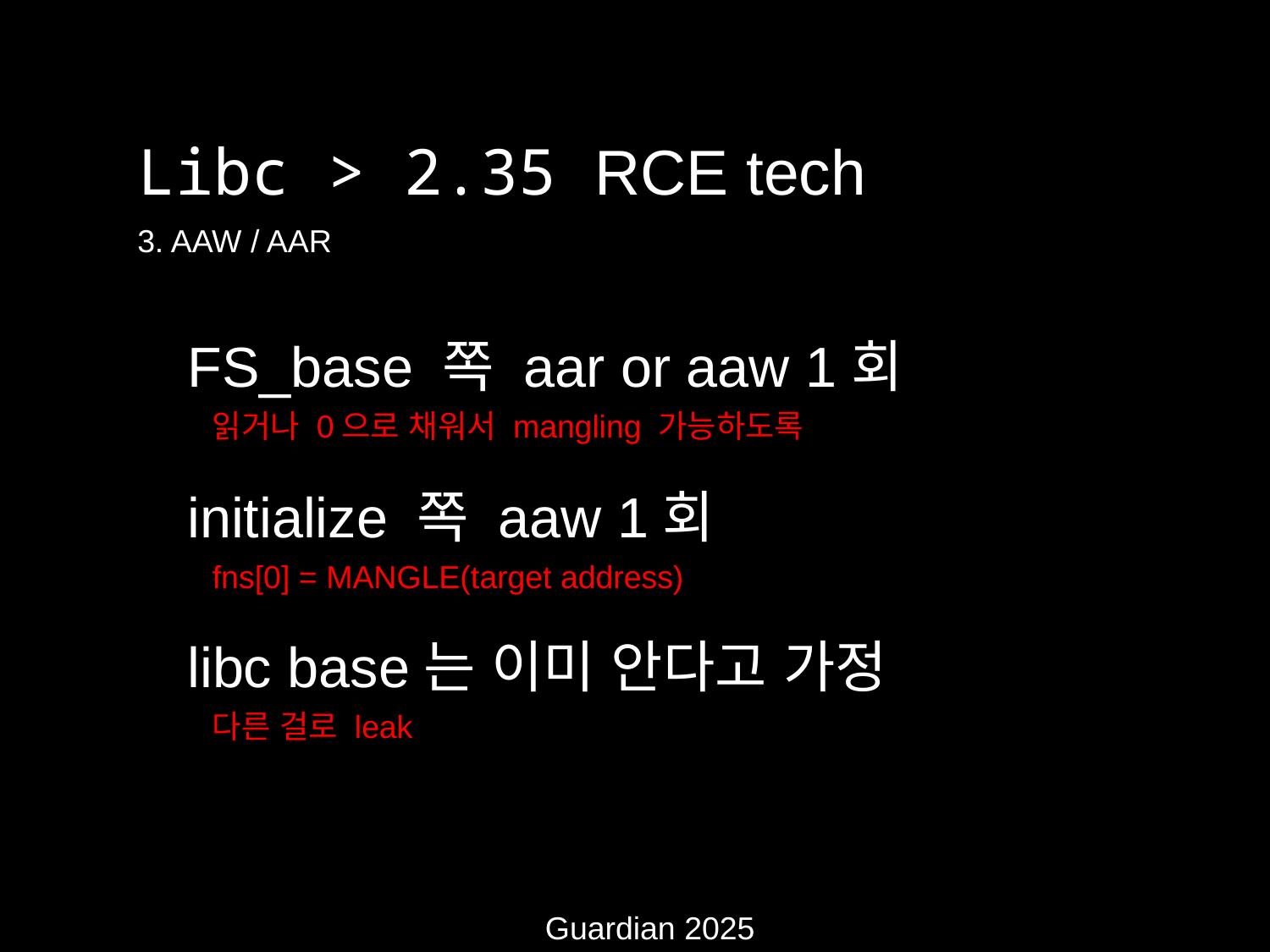

Libc > 2.35 RCE tech
3. AAW / AAR
FS_base 쪽 aar or aaw 1회
initialize 쪽 aaw 1회
libc base는 이미 안다고 가정
읽거나 0으로 채워서 mangling 가능하도록
fns[0] = MANGLE(target address)
다른 걸로 leak